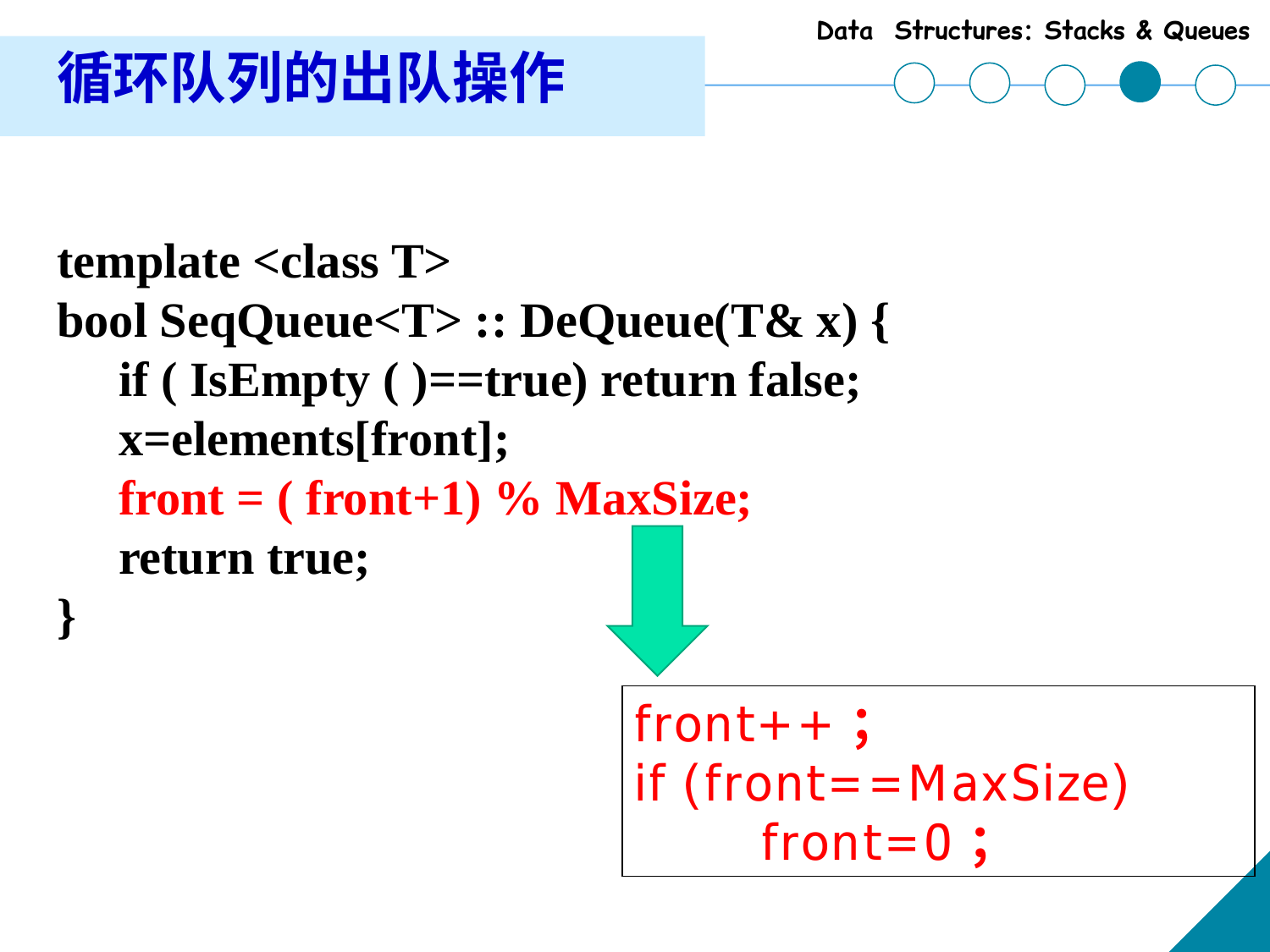

循环队列的出队操作

template <class T>
bool SeqQueue<T> :: DeQueue(T& x) {
     if ( IsEmpty ( )==true) return false;
     x=elements[front];
     front = ( front+1) % MaxSize;
     return true;
}

front++；
if (front==MaxSize) 	front=0；